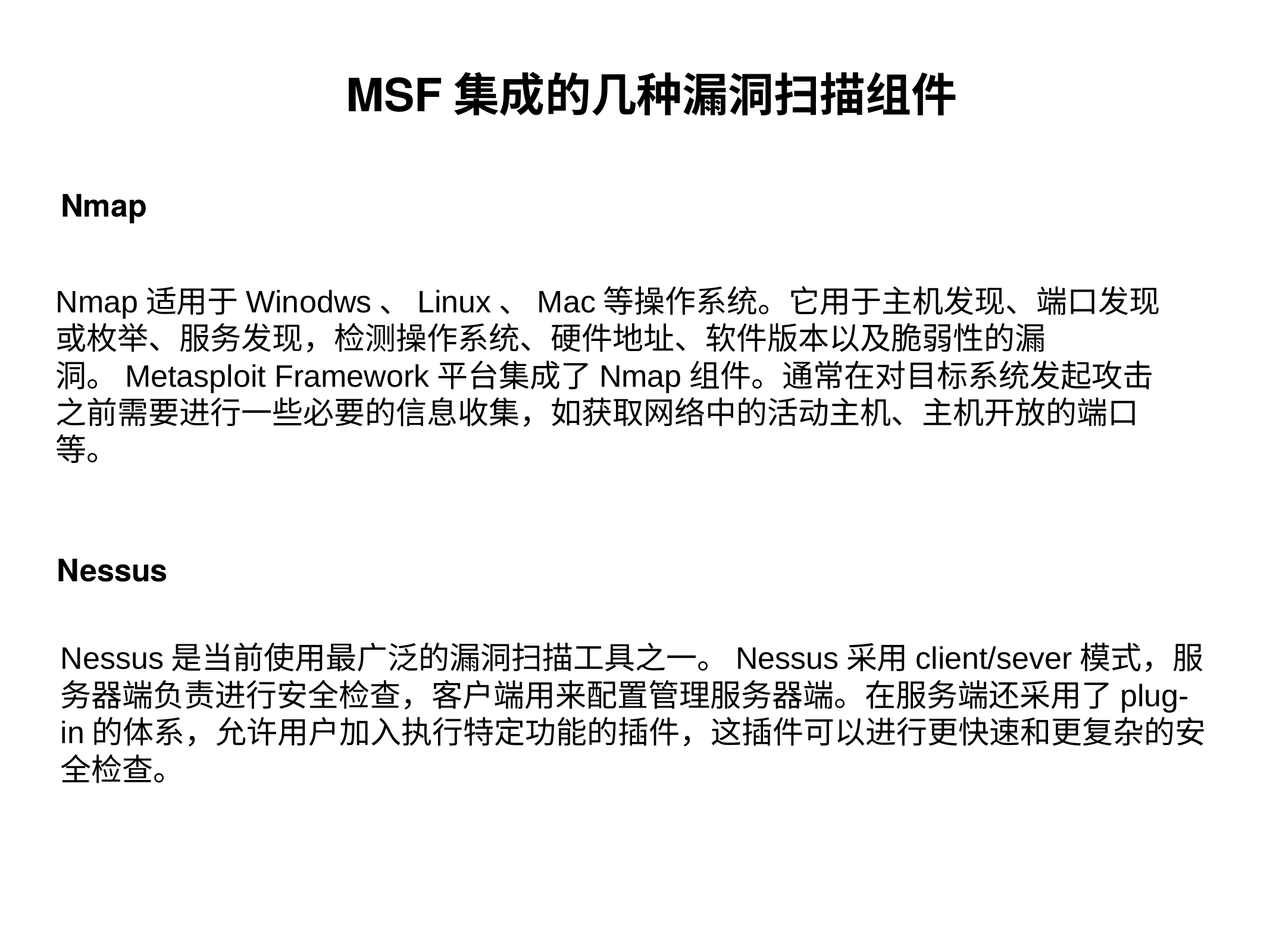

MSF集成的几种漏洞扫描组件
Nmap
Nmap适用于Winodws、Linux、Mac等操作系统。它用于主机发现、端口发现或枚举、服务发现，检测操作系统、硬件地址、软件版本以及脆弱性的漏洞。Metasploit Framework平台集成了Nmap组件。通常在对目标系统发起攻击之前需要进行一些必要的信息收集，如获取网络中的活动主机、主机开放的端口等。
Nessus
Nessus是当前使用最广泛的漏洞扫描工具之一。Nessus采用client/sever模式，服务器端负责进行安全检查，客户端用来配置管理服务器端。在服务端还采用了plug-in的体系，允许用户加入执行特定功能的插件，这插件可以进行更快速和更复杂的安全检查。